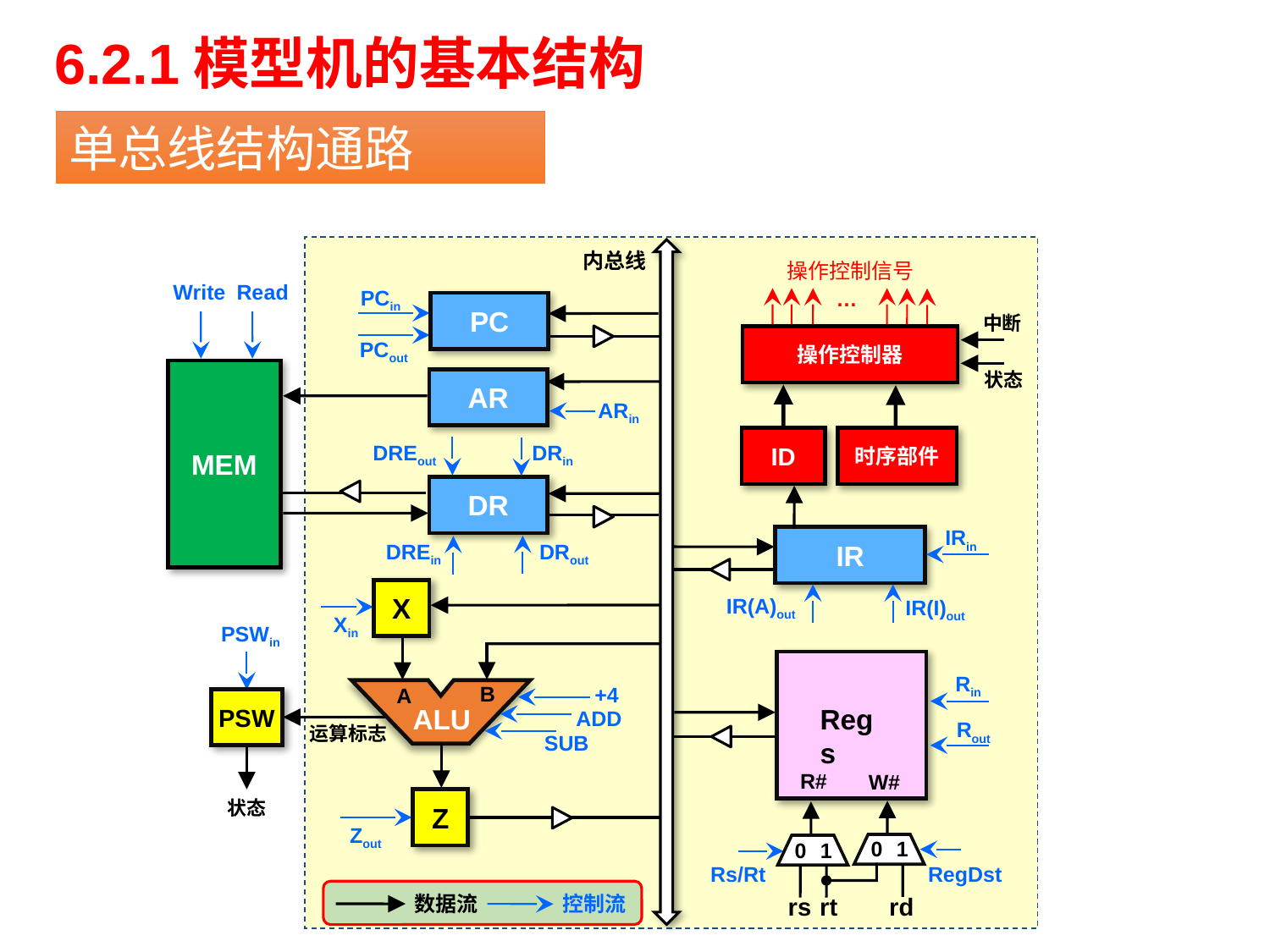

# 6.2.1模型机的基本结构
单总线结构通路

内总线
操作控制信号
…

Write
Read

MEM
AR

ARin

DREout
DRin
DR

DREin
DRout
PCin
PC

PCout
中断
操作控制器

状态

时序部件
ID

IRin

IR

IR(I)out
IR(A)out
X
Xin

B
A
ALU
Z

+4
ADD
SUB
Zout
PSWin
PSW
运算标志

状态

Rin
Regs
Rout

R#
W#

0
1

0
1
Rs/Rt
RegDst

rd
rs
rt

控制流

数据流